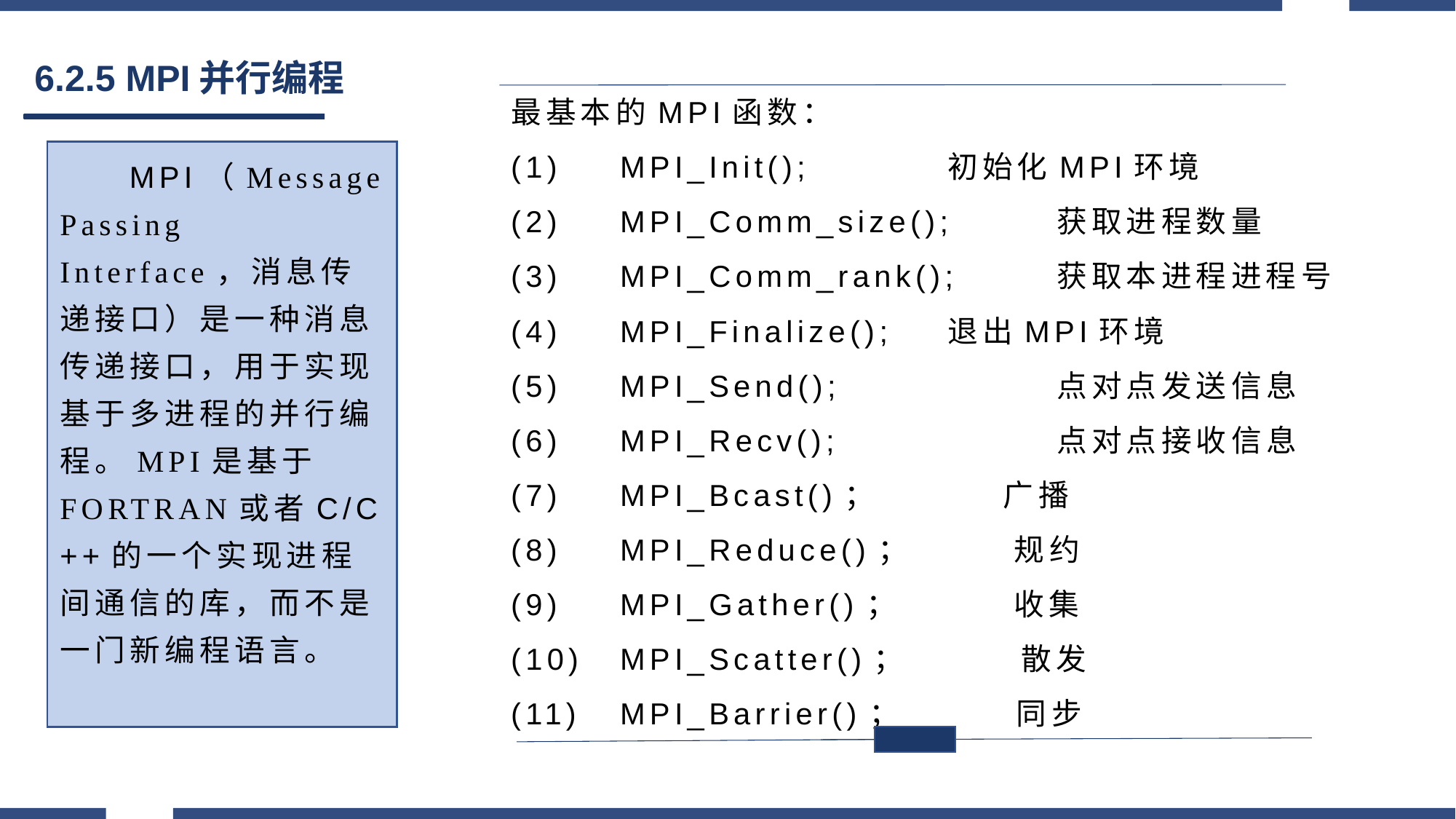

# 6.2.5 MPI并行编程
最基本的MPI函数：
(1)	MPI_Init();		初始化MPI环境
(2)	MPI_Comm_size();	获取进程数量
(3)	MPI_Comm_rank();	获取本进程进程号
(4)	MPI_Finalize();	退出MPI环境
(5)	MPI_Send();		点对点发送信息
(6)	MPI_Recv();		点对点接收信息
(7)	MPI_Bcast()；           广播
(8)	MPI_Reduce()；         规约
(9)	MPI_Gather()；          收集
(10)	MPI_Scatter()；          散发
(11)	MPI_Barrier()；          同步

      MPI（Message Passing Interface，消息传递接口）是一种消息传递接口，用于实现基于多进程的并行编程。MPI是基于FORTRAN或者C/C++的一个实现进程间通信的库，而不是一门新编程语言。